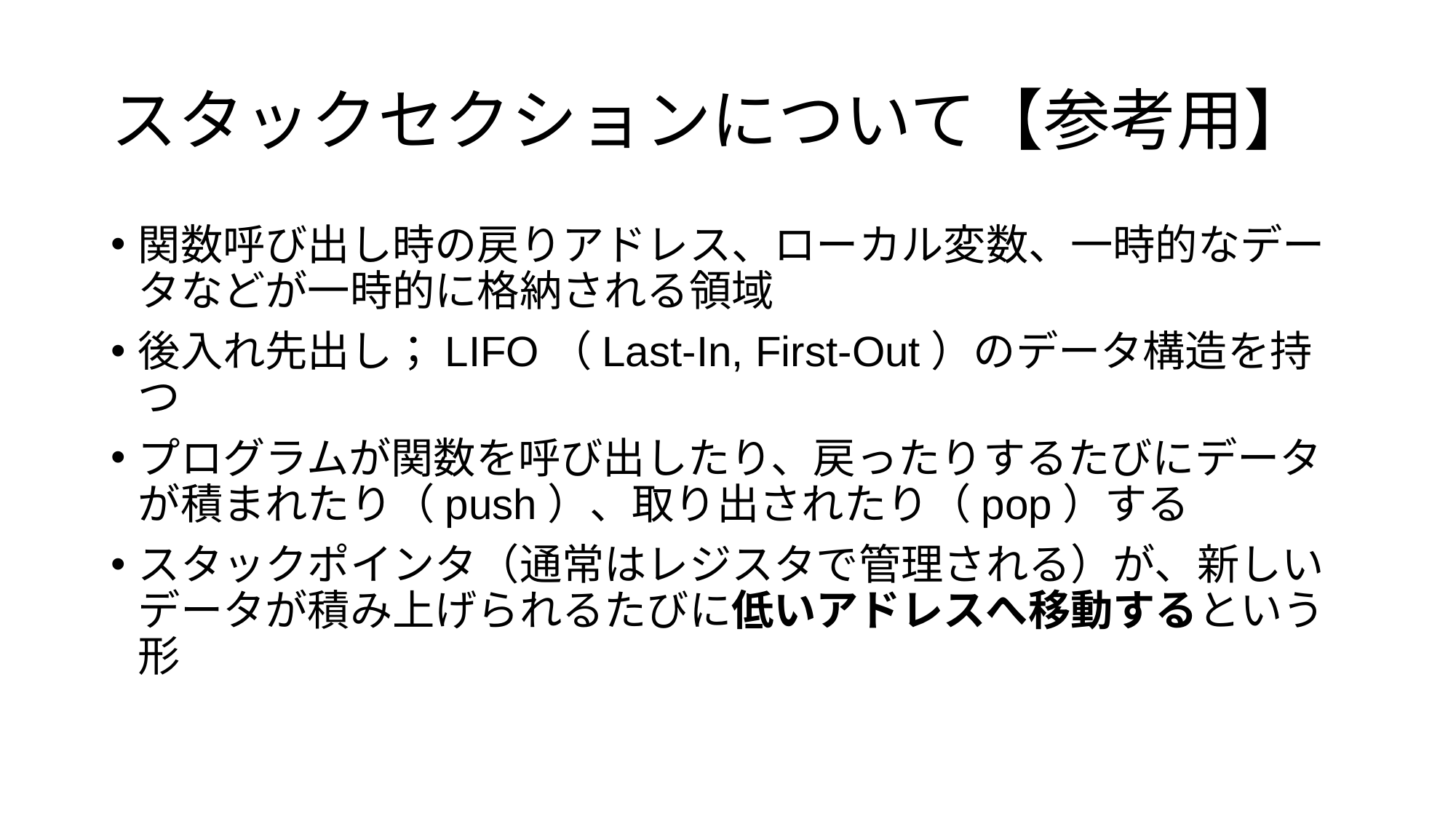

# スタックセクションについて【参考用】
関数呼び出し時の戻りアドレス、ローカル変数、一時的なデータなどが一時的に格納される領域
後入れ先出し；LIFO（Last-In, First-Out）のデータ構造を持つ
プログラムが関数を呼び出したり、戻ったりするたびにデータが積まれたり（push）、取り出されたり（pop）する
スタックポインタ（通常はレジスタで管理される）が、新しいデータが積み上げられるたびに低いアドレスへ移動するという形